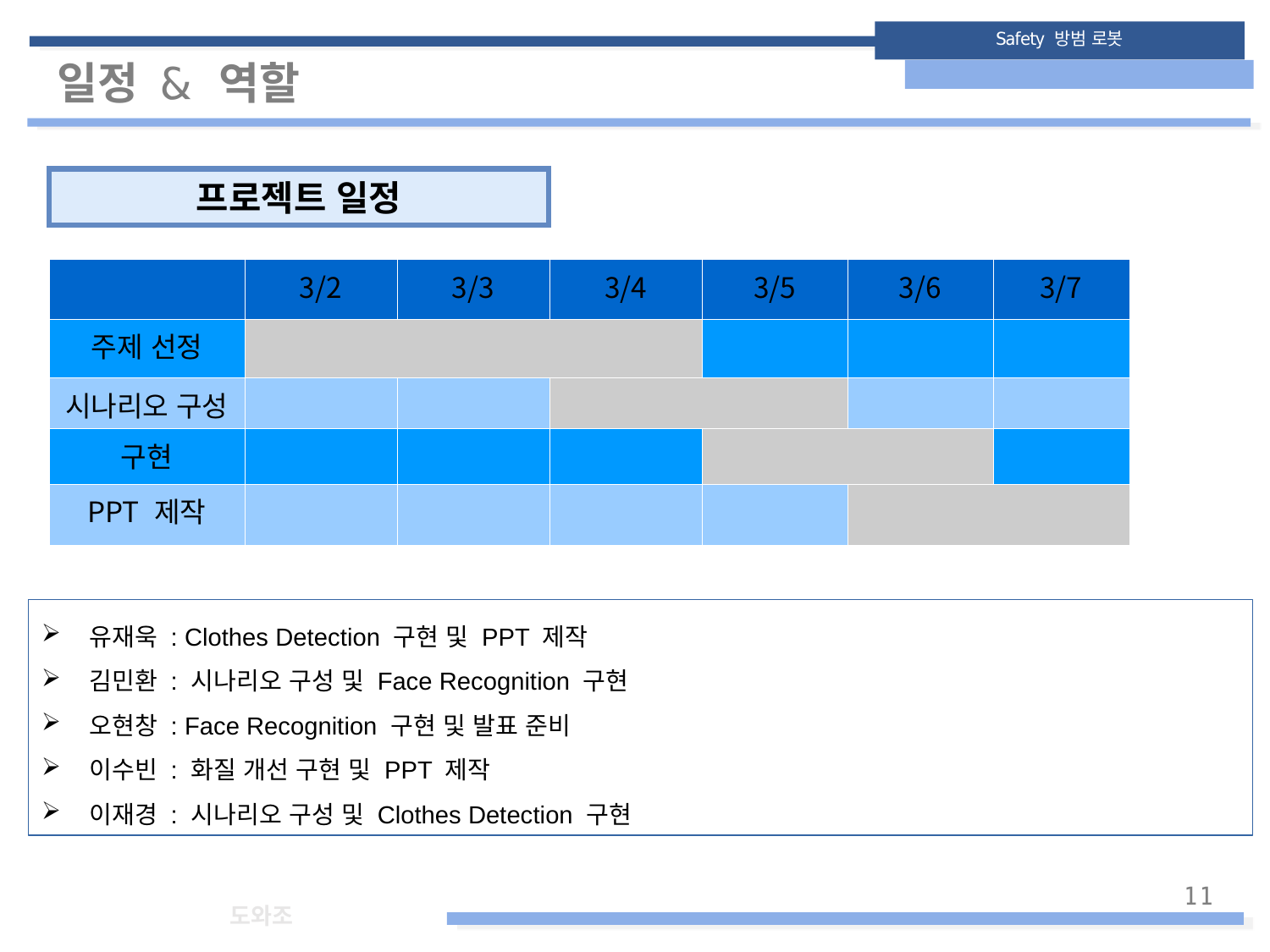

일정 & 역할
프로젝트 일정
|  | 3/2 | 3/3 | 3/4 | 3/5 | 3/6 | 3/7 |
| --- | --- | --- | --- | --- | --- | --- |
| 주제 선정 |  |  |  |  |  |  |
| 시나리오 구성 |  |  |  |  |  |  |
| 구현 |  |  |  |  |  |  |
| PPT 제작 |  |  |  |  |  |  |
유재욱 : Clothes Detection 구현 및 PPT 제작
김민환 : 시나리오 구성 및 Face Recognition 구현
오현창 : Face Recognition 구현 및 발표 준비
이수빈 : 화질 개선 구현 및 PPT 제작
이재경 : 시나리오 구성 및 Clothes Detection 구현
11